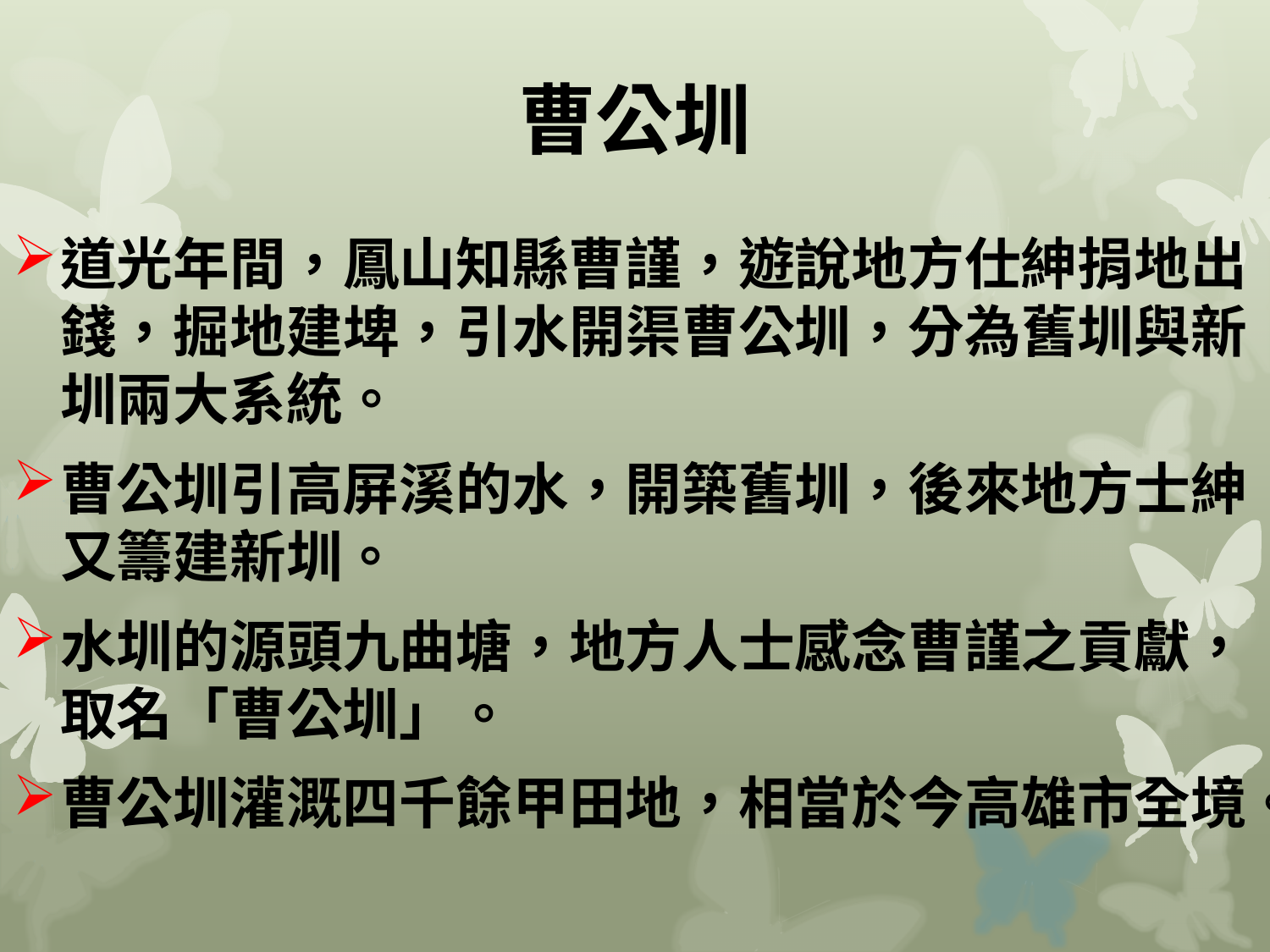

# 曹公圳
道光年間，鳳山知縣曹謹，遊說地方仕紳捐地出錢，掘地建埤，引水開渠曹公圳，分為舊圳與新圳兩大系統。
曹公圳引高屏溪的水，開築舊圳，後來地方士紳又籌建新圳。
水圳的源頭九曲塘，地方人士感念曹謹之貢獻，取名「曹公圳」。
曹公圳灌溉四千餘甲田地，相當於今高雄市全境。